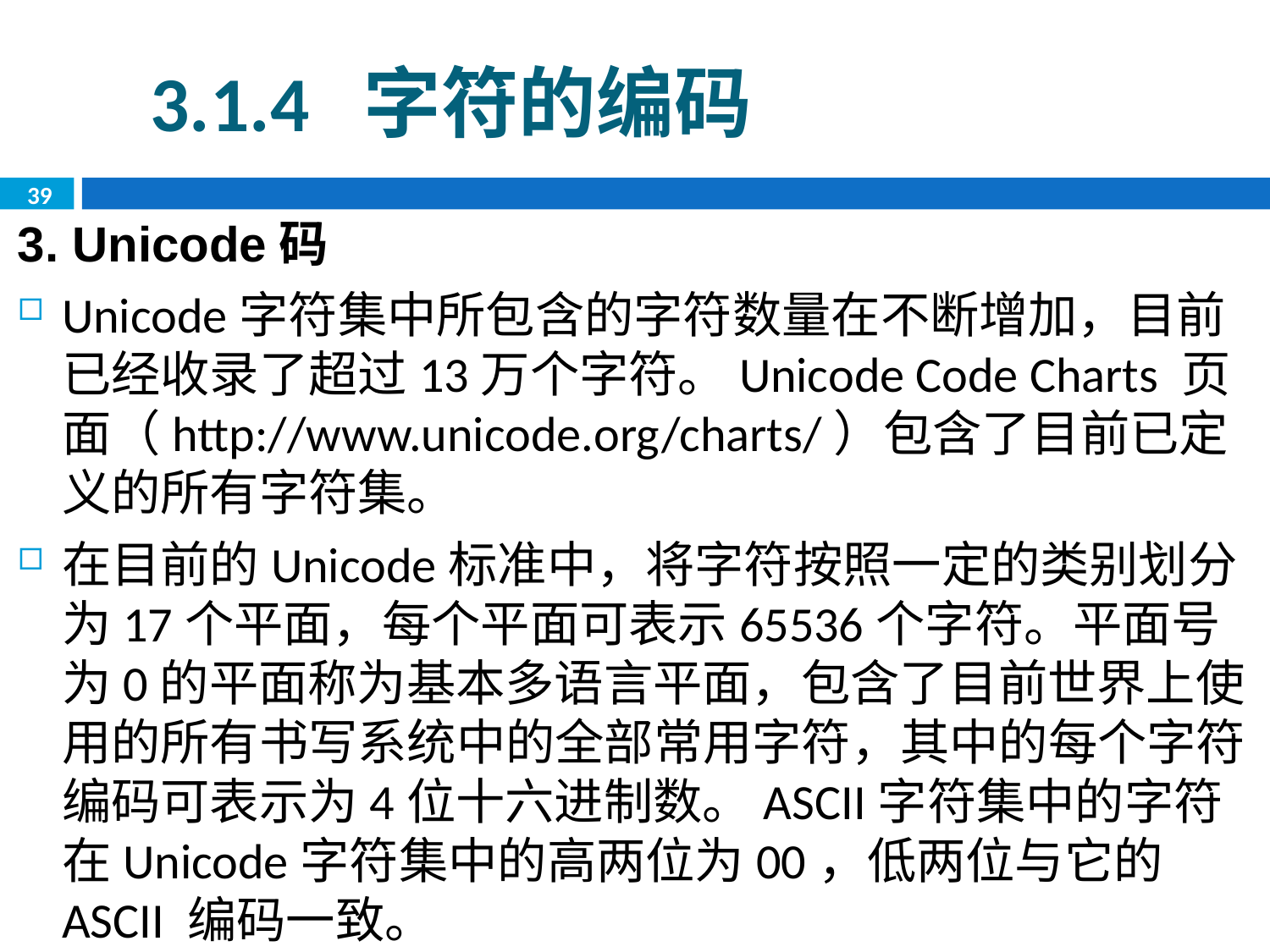

3.1.4  字符的编码
39
3. Unicode码
Unicode字符集中所包含的字符数量在不断增加，目前已经收录了超过13万个字符。Unicode Code Charts 页面（http://www.unicode.org/charts/）包含了目前已定义的所有字符集。
在目前的Unicode标准中，将字符按照一定的类别划分为17个平面，每个平面可表示65536个字符。平面号为0的平面称为基本多语言平面，包含了目前世界上使用的所有书写系统中的全部常用字符，其中的每个字符编码可表示为4位十六进制数。ASCII字符集中的字符在Unicode字符集中的高两位为00，低两位与它的ASCII 编码一致。